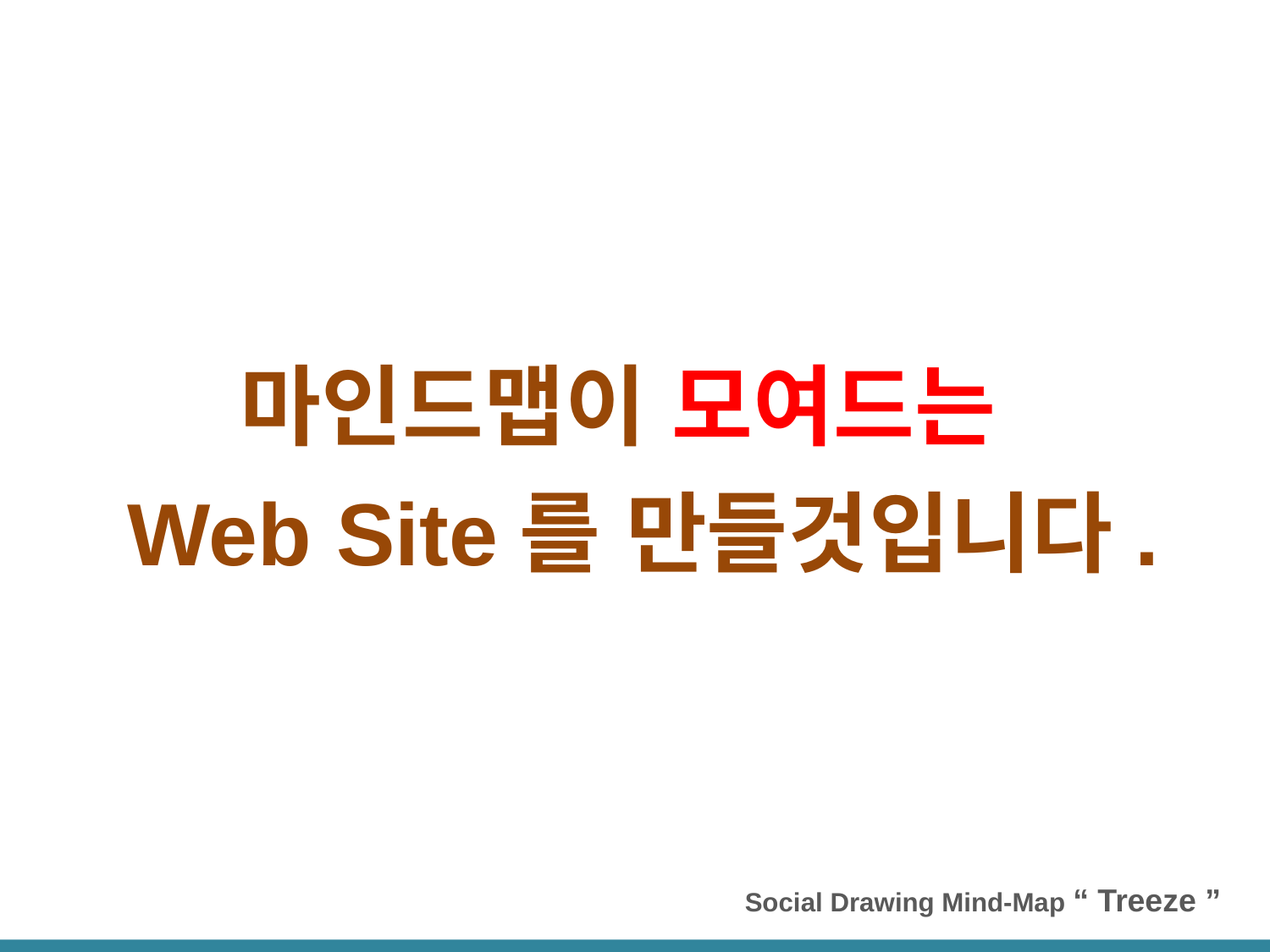

마인드맵이 모여드는
Web Site를 만들것입니다.
Social Drawing Mind-Map “ Treeze ”